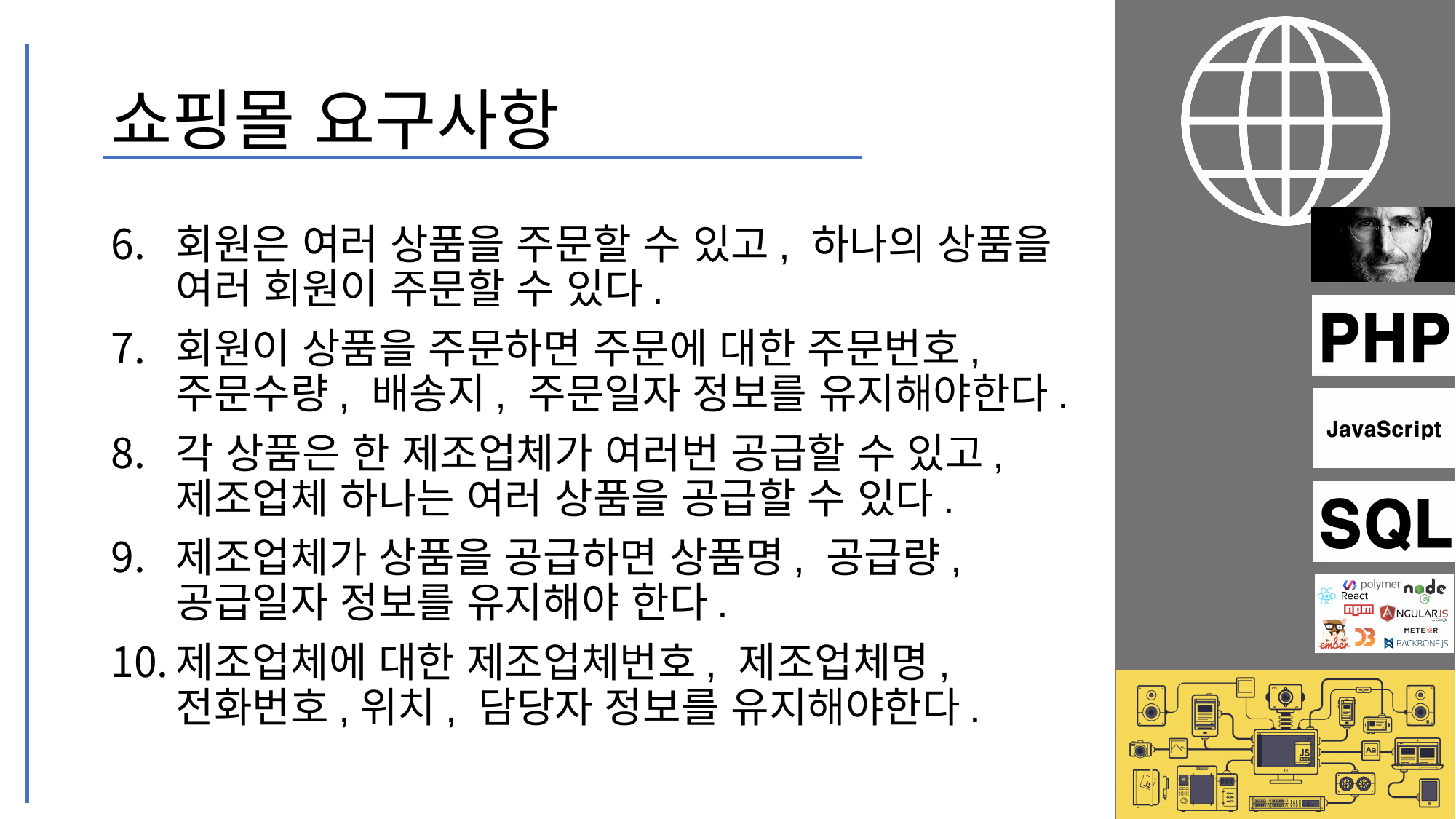

# 쇼핑몰 요구사항
회원은 여러 상품을 주문할 수 있고, 하나의 상품을 여러 회원이 주문할 수 있다.
회원이 상품을 주문하면 주문에 대한 주문번호, 주문수량, 배송지, 주문일자 정보를 유지해야한다.
각 상품은 한 제조업체가 여러번 공급할 수 있고, 제조업체 하나는 여러 상품을 공급할 수 있다.
제조업체가 상품을 공급하면 상품명, 공급량, 공급일자 정보를 유지해야 한다.
제조업체에 대한 제조업체번호, 제조업체명, 전화번호,위치, 담당자 정보를 유지해야한다.